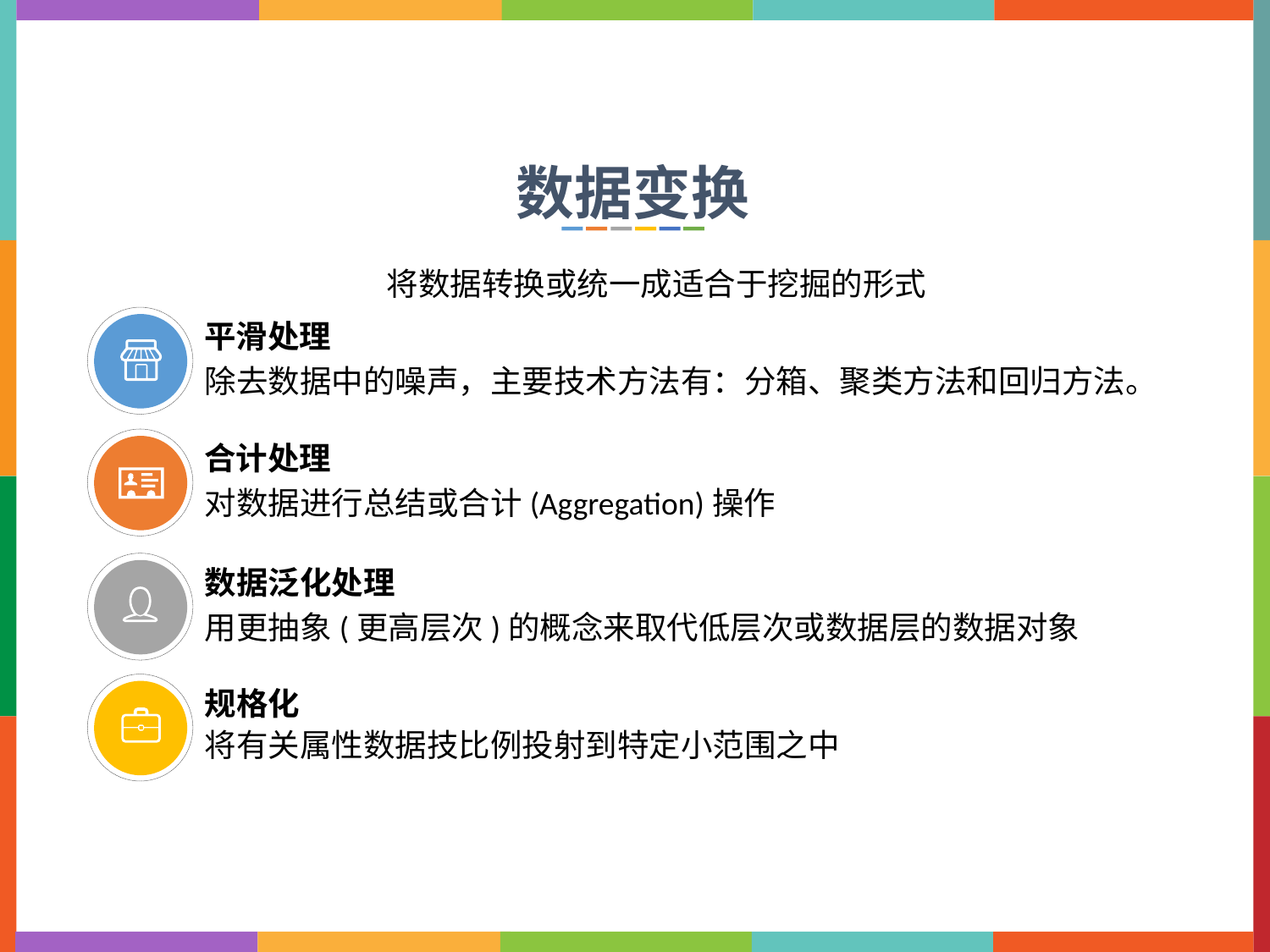

数据变换

      将数据转换或统一成适合于挖掘的形式

平滑处理
除去数据中的噪声，主要技术方法有：分箱、聚类方法和回归方法。

合计处理
对数据进行总结或合计(Aggregation)操作

数据泛化处理
用更抽象(更高层次)的概念来取代低层次或数据层的数据对象

规格化
将有关属性数据技比例投射到特定小范围之中